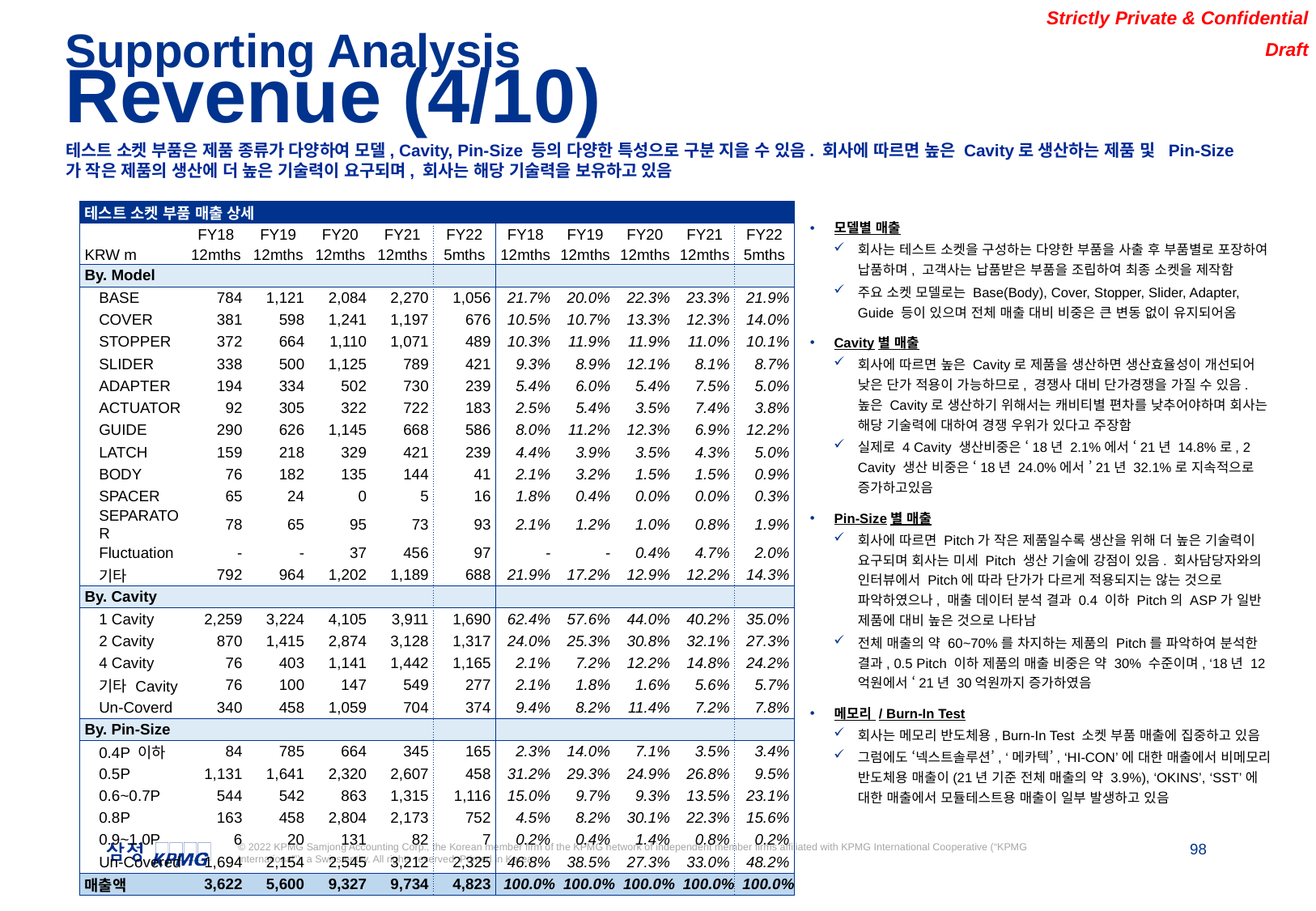

Supporting Analysis
Revenue (4/10)
테스트 소켓 부품은 제품 종류가 다양하여 모델, Cavity, Pin-Size 등의 다양한 특성으로 구분 지을 수 있음. 회사에 따르면 높은 Cavity로 생산하는 제품 및  Pin-Size가 작은 제품의 생산에 더 높은 기술력이 요구되며, 회사는 해당 기술력을 보유하고 있음
| 테스트 소켓 부품 매출 상세 |  |  |  |  |  |  |  |  |  |  |  |
| --- | --- | --- | --- | --- | --- | --- | --- | --- | --- | --- | --- |
|  |  | FY18 | FY19 | FY20 | FY21 | FY22 | FY18 | FY19 | FY20 | FY21 | FY22 |
| KRW m |  | 12mths | 12mths | 12mths | 12mths | 5mths | 12mths | 12mths | 12mths | 12mths | 5mths |
| By. Model |  |  |  |  |  |  |  |  |  |  |  |
|  | BASE | 784 | 1,121 | 2,084 | 2,270 | 1,056 | 21.7% | 20.0% | 22.3% | 23.3% | 21.9% |
|  | COVER | 381 | 598 | 1,241 | 1,197 | 676 | 10.5% | 10.7% | 13.3% | 12.3% | 14.0% |
|  | STOPPER | 372 | 664 | 1,110 | 1,071 | 489 | 10.3% | 11.9% | 11.9% | 11.0% | 10.1% |
|  | SLIDER | 338 | 500 | 1,125 | 789 | 421 | 9.3% | 8.9% | 12.1% | 8.1% | 8.7% |
|  | ADAPTER | 194 | 334 | 502 | 730 | 239 | 5.4% | 6.0% | 5.4% | 7.5% | 5.0% |
|  | ACTUATOR | 92 | 305 | 322 | 722 | 183 | 2.5% | 5.4% | 3.5% | 7.4% | 3.8% |
|  | GUIDE | 290 | 626 | 1,145 | 668 | 586 | 8.0% | 11.2% | 12.3% | 6.9% | 12.2% |
|  | LATCH | 159 | 218 | 329 | 421 | 239 | 4.4% | 3.9% | 3.5% | 4.3% | 5.0% |
|  | BODY | 76 | 182 | 135 | 144 | 41 | 2.1% | 3.2% | 1.5% | 1.5% | 0.9% |
|  | SPACER | 65 | 24 | 0 | 5 | 16 | 1.8% | 0.4% | 0.0% | 0.0% | 0.3% |
|  | SEPARATOR | 78 | 65 | 95 | 73 | 93 | 2.1% | 1.2% | 1.0% | 0.8% | 1.9% |
|  | Fluctuation | - | - | 37 | 456 | 97 | - | - | 0.4% | 4.7% | 2.0% |
|  | 기타 | 792 | 964 | 1,202 | 1,189 | 688 | 21.9% | 17.2% | 12.9% | 12.2% | 14.3% |
| By. Cavity |  |  |  |  |  |  |  |  |  |  |  |
|  | 1 Cavity | 2,259 | 3,224 | 4,105 | 3,911 | 1,690 | 62.4% | 57.6% | 44.0% | 40.2% | 35.0% |
|  | 2 Cavity | 870 | 1,415 | 2,874 | 3,128 | 1,317 | 24.0% | 25.3% | 30.8% | 32.1% | 27.3% |
|  | 4 Cavity | 76 | 403 | 1,141 | 1,442 | 1,165 | 2.1% | 7.2% | 12.2% | 14.8% | 24.2% |
|  | 기타 Cavity | 76 | 100 | 147 | 549 | 277 | 2.1% | 1.8% | 1.6% | 5.6% | 5.7% |
|  | Un-Coverd | 340 | 458 | 1,059 | 704 | 374 | 9.4% | 8.2% | 11.4% | 7.2% | 7.8% |
| By. Pin-Size |  |  |  |  |  |  |  |  |  |  |  |
|  | 0.4P 이하 | 84 | 785 | 664 | 345 | 165 | 2.3% | 14.0% | 7.1% | 3.5% | 3.4% |
|  | 0.5P | 1,131 | 1,641 | 2,320 | 2,607 | 458 | 31.2% | 29.3% | 24.9% | 26.8% | 9.5% |
|  | 0.6~0.7P | 544 | 542 | 863 | 1,315 | 1,116 | 15.0% | 9.7% | 9.3% | 13.5% | 23.1% |
|  | 0.8P | 163 | 458 | 2,804 | 2,173 | 752 | 4.5% | 8.2% | 30.1% | 22.3% | 15.6% |
|  | 0.9~1.0P | 6 | 20 | 131 | 82 | 7 | 0.2% | 0.4% | 1.4% | 0.8% | 0.2% |
|  | Un-Covered | 1,694 | 2,154 | 2,545 | 3,212 | 2,325 | 46.8% | 38.5% | 27.3% | 33.0% | 48.2% |
| 매출액 |  | 3,622 | 5,600 | 9,327 | 9,734 | 4,823 | 100.0% | 100.0% | 100.0% | 100.0% | 100.0% |
모델별 매출
회사는 테스트 소켓을 구성하는 다양한 부품을 사출 후 부품별로 포장하여 납품하며, 고객사는 납품받은 부품을 조립하여 최종 소켓을 제작함
주요 소켓 모델로는 Base(Body), Cover, Stopper, Slider, Adapter, Guide 등이 있으며 전체 매출 대비 비중은 큰 변동 없이 유지되어옴
Cavity별 매출
회사에 따르면 높은 Cavity로 제품을 생산하면 생산효율성이 개선되어 낮은 단가 적용이 가능하므로, 경쟁사 대비 단가경쟁을 가질 수 있음. 높은 Cavity로 생산하기 위해서는 캐비티별 편차를 낮추어야하며 회사는 해당 기술력에 대하여 경쟁 우위가 있다고 주장함
실제로 4 Cavity 생산비중은 ‘18년 2.1%에서 ‘21년 14.8%로, 2 Cavity 생산 비중은 ‘18년 24.0%에서 ’21년 32.1%로 지속적으로 증가하고있음
Pin-Size별 매출
회사에 따르면 Pitch가 작은 제품일수록 생산을 위해 더 높은 기술력이 요구되며 회사는 미세 Pitch 생산 기술에 강점이 있음. 회사담당자와의 인터뷰에서 Pitch에 따라 단가가 다르게 적용되지는 않는 것으로 파악하였으나, 매출 데이터 분석 결과 0.4 이하 Pitch의 ASP가 일반 제품에 대비 높은 것으로 나타남
전체 매출의 약 60~70%를 차지하는 제품의 Pitch를 파악하여 분석한 결과, 0.5 Pitch 이하 제품의 매출 비중은 약 30% 수준이며, ‘18년 12억원에서 ‘21년 30억원까지 증가하였음
메모리 / Burn-In Test
회사는 메모리 반도체용, Burn-In Test 소켓 부품 매출에 집중하고 있음
그럼에도 ‘넥스트솔루션’, ‘메카텍’, ‘HI-CON’에 대한 매출에서 비메모리 반도체용 매출이(21년 기준 전체 매출의 약 3.9%), ‘OKINS’, ‘SST’에 대한 매출에서 모듈테스트용 매출이 일부 발생하고 있음